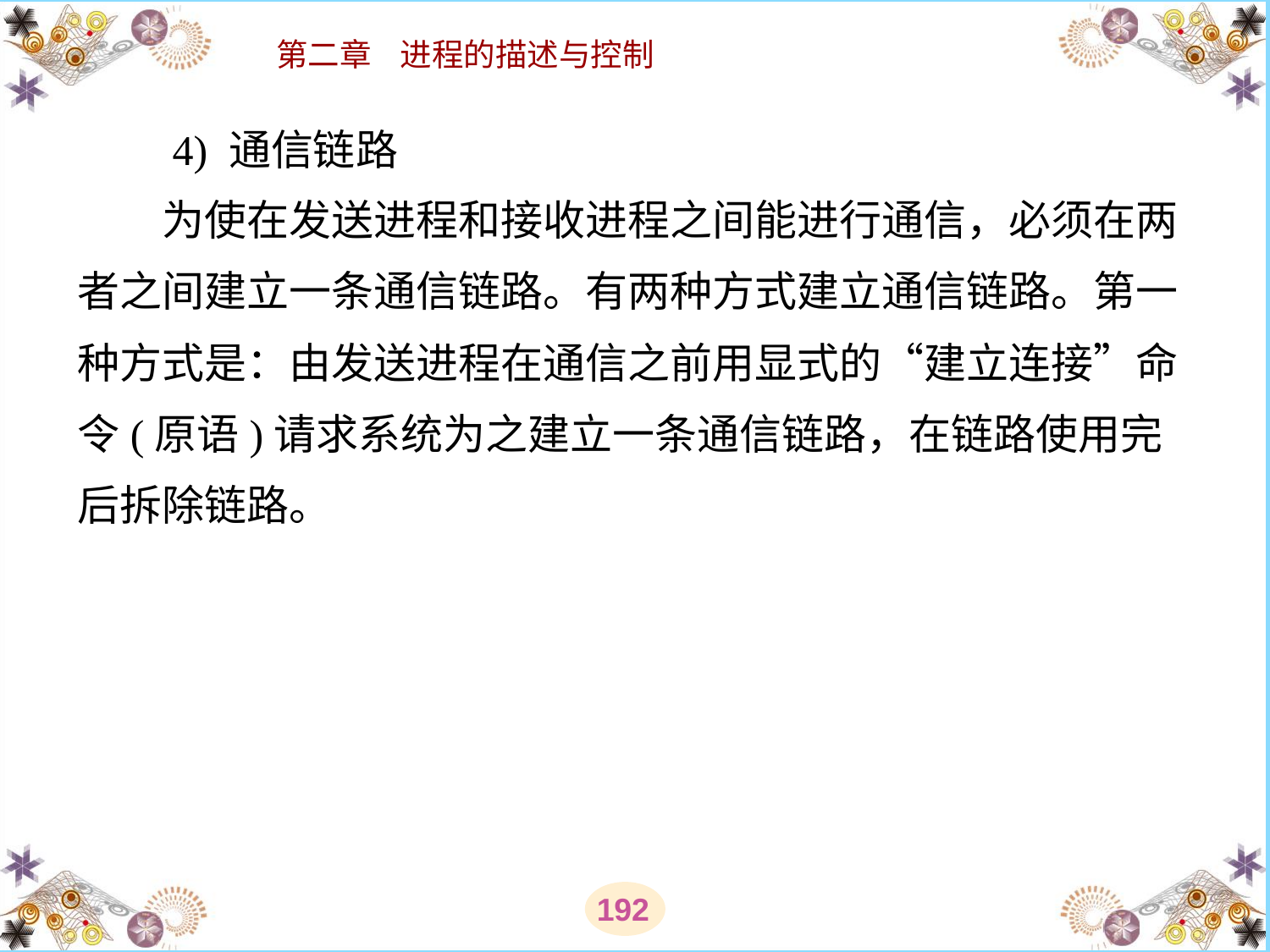

# 4) 通信链路 　　为使在发送进程和接收进程之间能进行通信，必须在两者之间建立一条通信链路。有两种方式建立通信链路。第一种方式是：由发送进程在通信之前用显式的“建立连接”命令(原语)请求系统为之建立一条通信链路，在链路使用完后拆除链路。